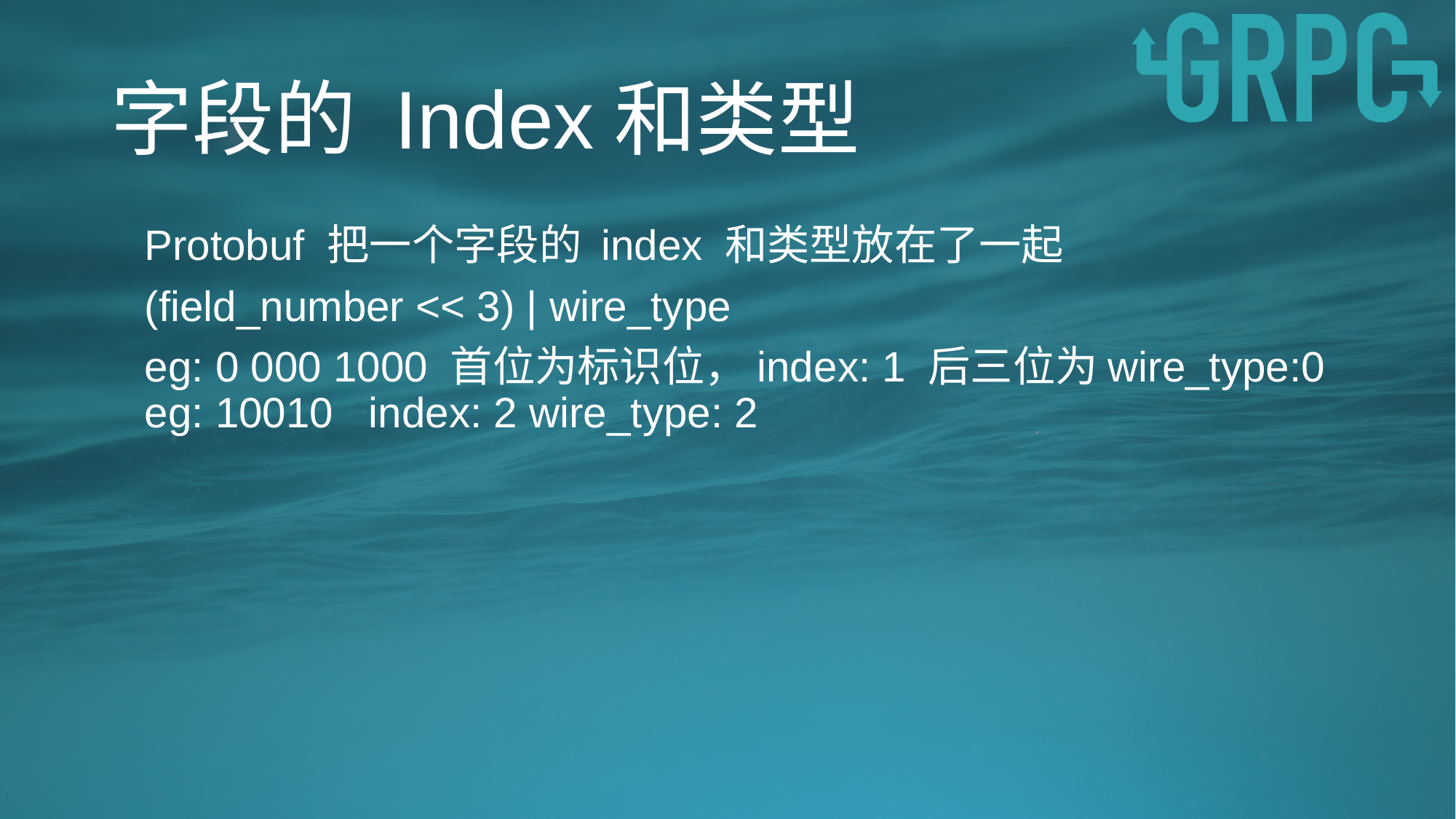

# 字段的 Index和类型
Protobuf 把一个字段的 index 和类型放在了一起
(field_number << 3) | wire_type
eg: 0 000 1000 首位为标识位，index: 1 后三位为wire_type:0
eg: 10010   index: 2 wire_type: 2